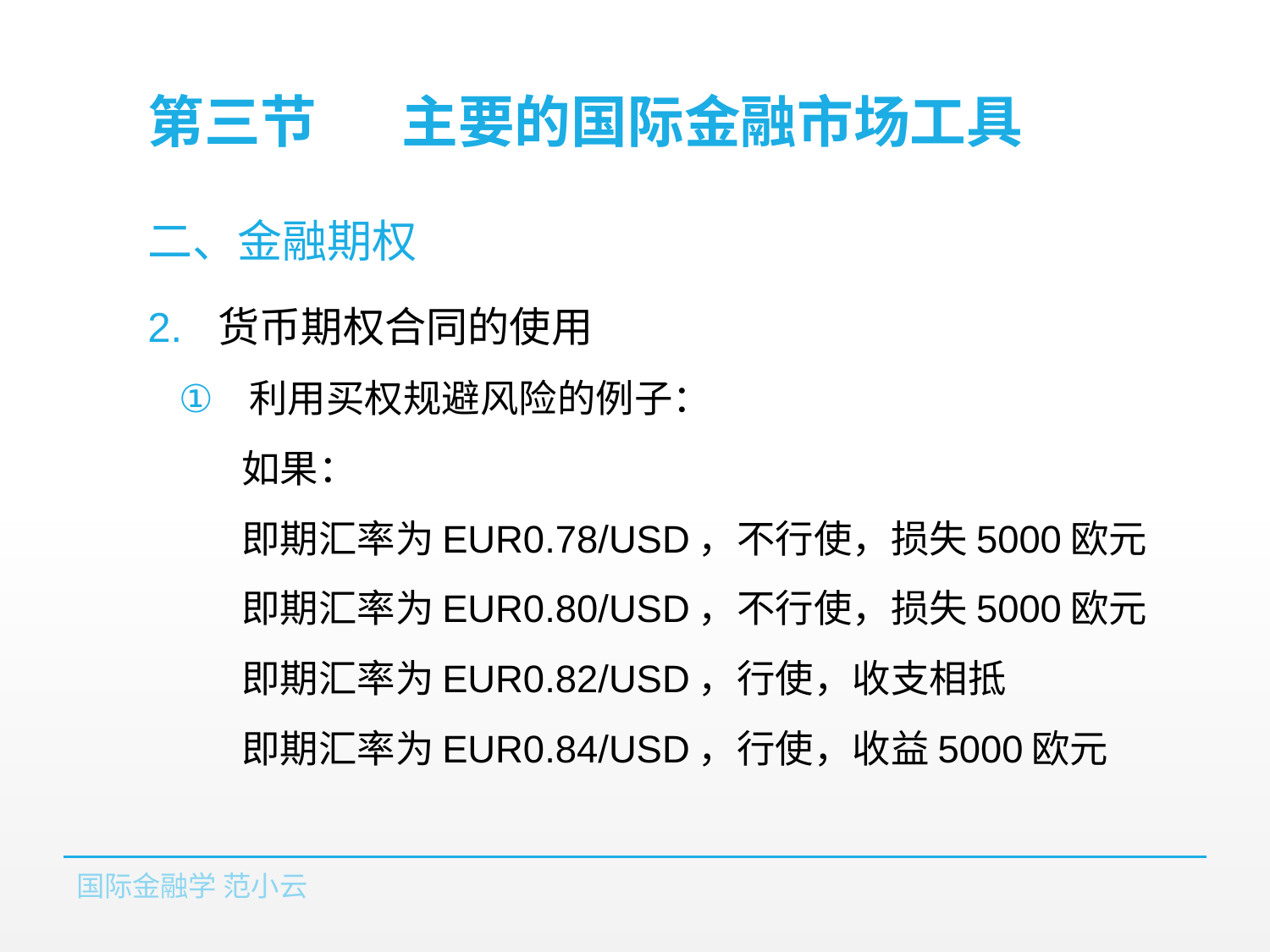

# 第三节	主要的国际金融市场工具
二、金融期权
货币期权合同的使用
利用买权规避风险的例子：
如果：
即期汇率为EUR0.78/USD，不行使，损失5000欧元
即期汇率为EUR0.80/USD，不行使，损失5000欧元
即期汇率为EUR0.82/USD，行使，收支相抵
即期汇率为EUR0.84/USD，行使，收益5000欧元
国际金融学 范小云